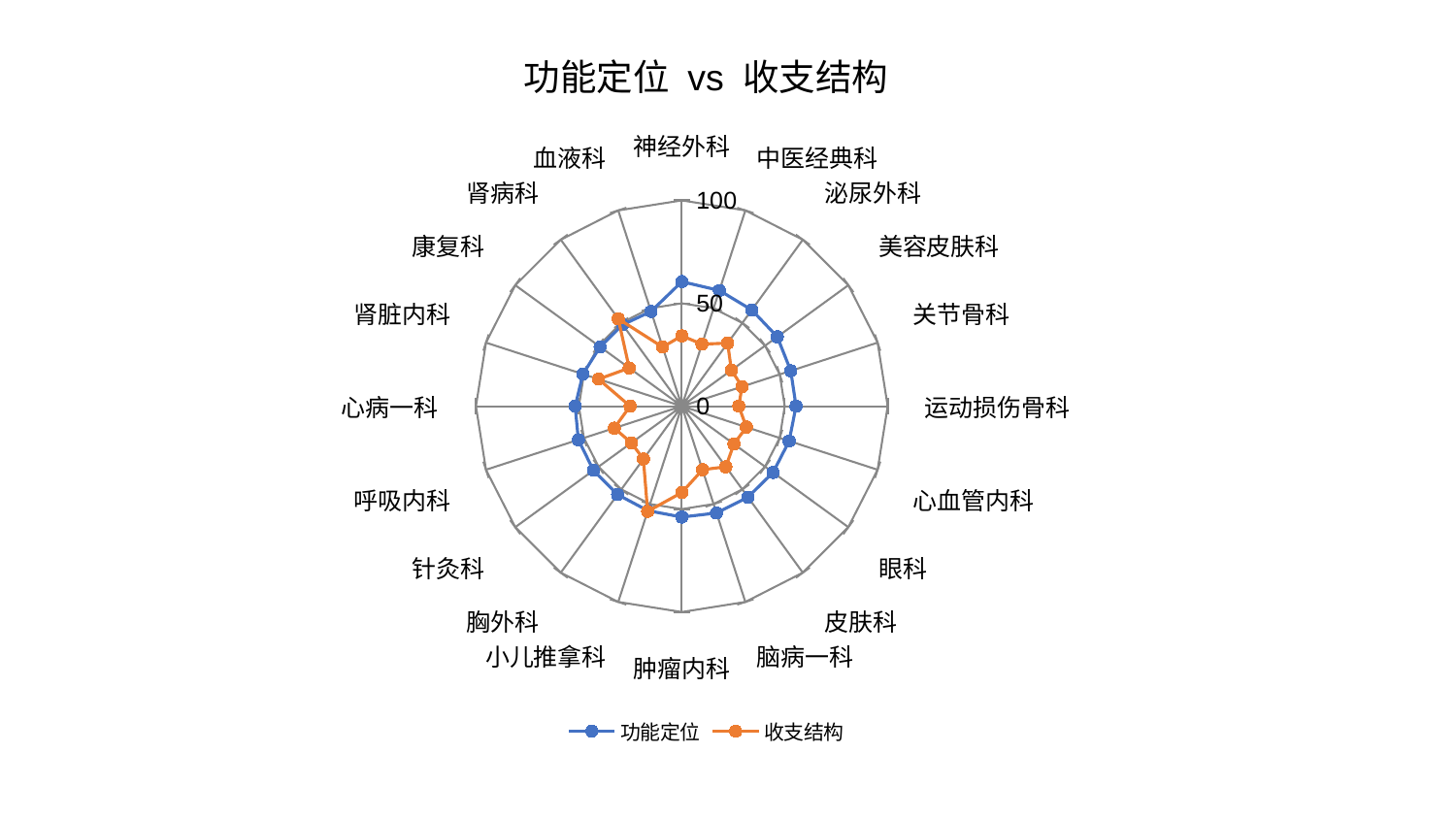

### Chart: 功能定位 vs 收支结构

| Category | 功能定位 | 收支结构 |
|---|---|---|
| 神经外科 | 60.52238241390778 | 34.16947416140049 |
| 中医经典科 | 59.121112760223596 | 31.706669665279694 |
| 泌尿外科 | 57.82745949716887 | 37.87724265232299 |
| 美容皮肤科 | 57.359214349920336 | 29.81279419699407 |
| 关节骨科 | 55.653333851298044 | 30.771292016358903 |
| 运动损伤骨科 | 55.49157860727793 | 27.687032474778096 |
| 心血管内科 | 54.85110603056955 | 33.0069547601156 |
| 眼科 | 54.80251319779134 | 31.309393075762344 |
| 皮肤科 | 54.64649610962565 | 36.39055707083322 |
| 脑病一科 | 54.58901829548582 | 32.48389797434576 |
| 肿瘤内科 | 53.869899166364014 | 41.98030429329392 |
| 小儿推拿科 | 53.38224895686325 | 53.75782777954685 |
| 胸外科 | 53.096721297940285 | 31.748043608876575 |
| 针灸科 | 53.037688703400896 | 30.304818396083782 |
| 呼吸内科 | 52.84931114560647 | 34.512433612608284 |
| 心病一科 | 51.792888636654524 | 25.133671252860793 |
| 肾脏内科 | 50.51799137981795 | 42.52820695464319 |
| 康复科 | 49.03907353057971 | 31.5670572167517 |
| 肾病科 | 48.91134598091021 | 52.53277941548031 |
| 血液科 | 48.4125259045306 | 30.21920240011044 |
37